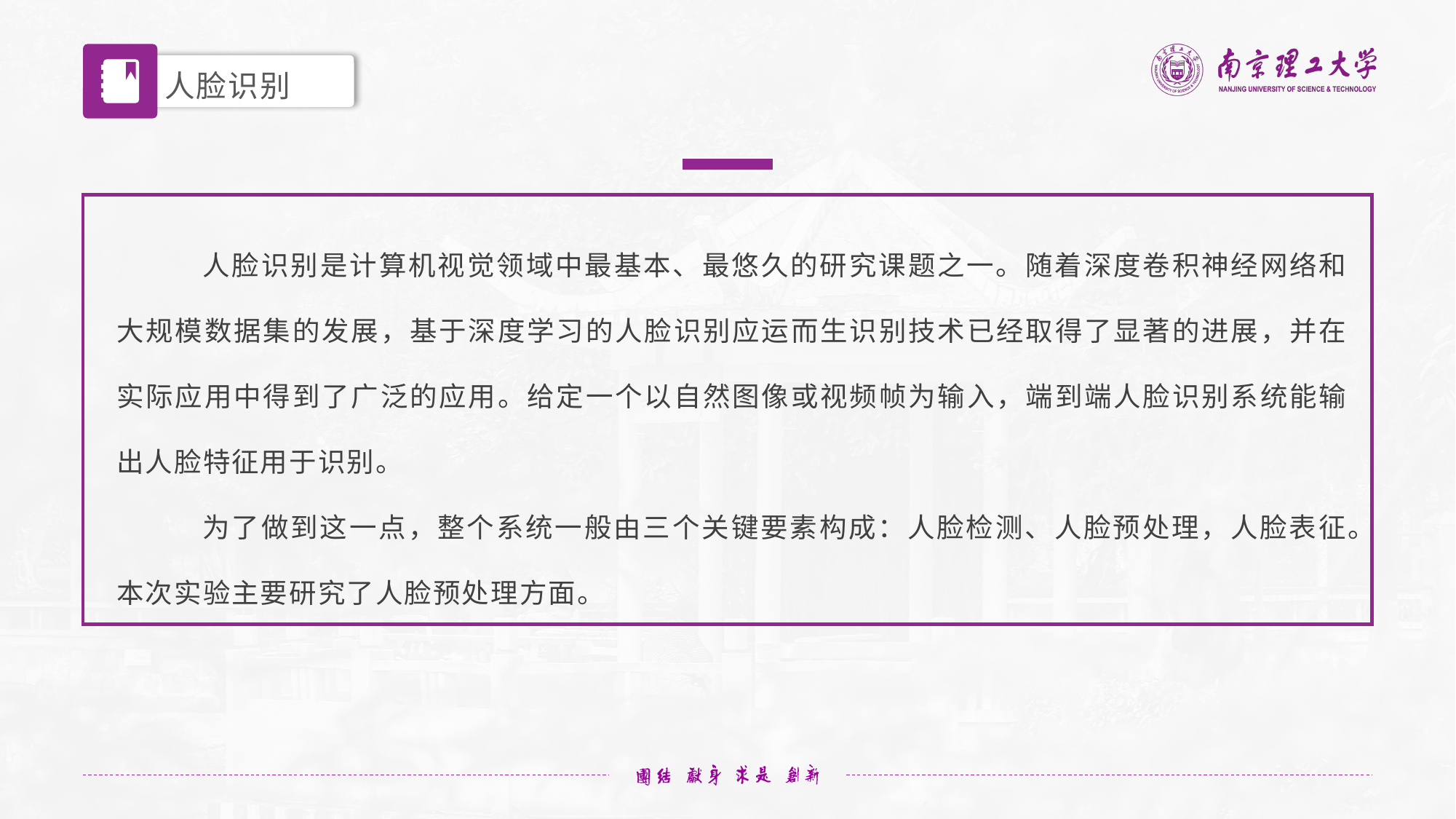

人脸识别

人脸识别是计算机视觉领域中最基本、最悠久的研究课题之一。随着深度卷积神经网络和大规模数据集的发展，基于深度学习的人脸识别应运而生识别技术已经取得了显著的进展，并在实际应用中得到了广泛的应用。给定一个以自然图像或视频帧为输入，端到端人脸识别系统能输出人脸特征用于识别。
为了做到这一点，整个系统一般由三个关键要素构成：人脸检测、人脸预处理，人脸表征。本次实验主要研究了人脸预处理方面。